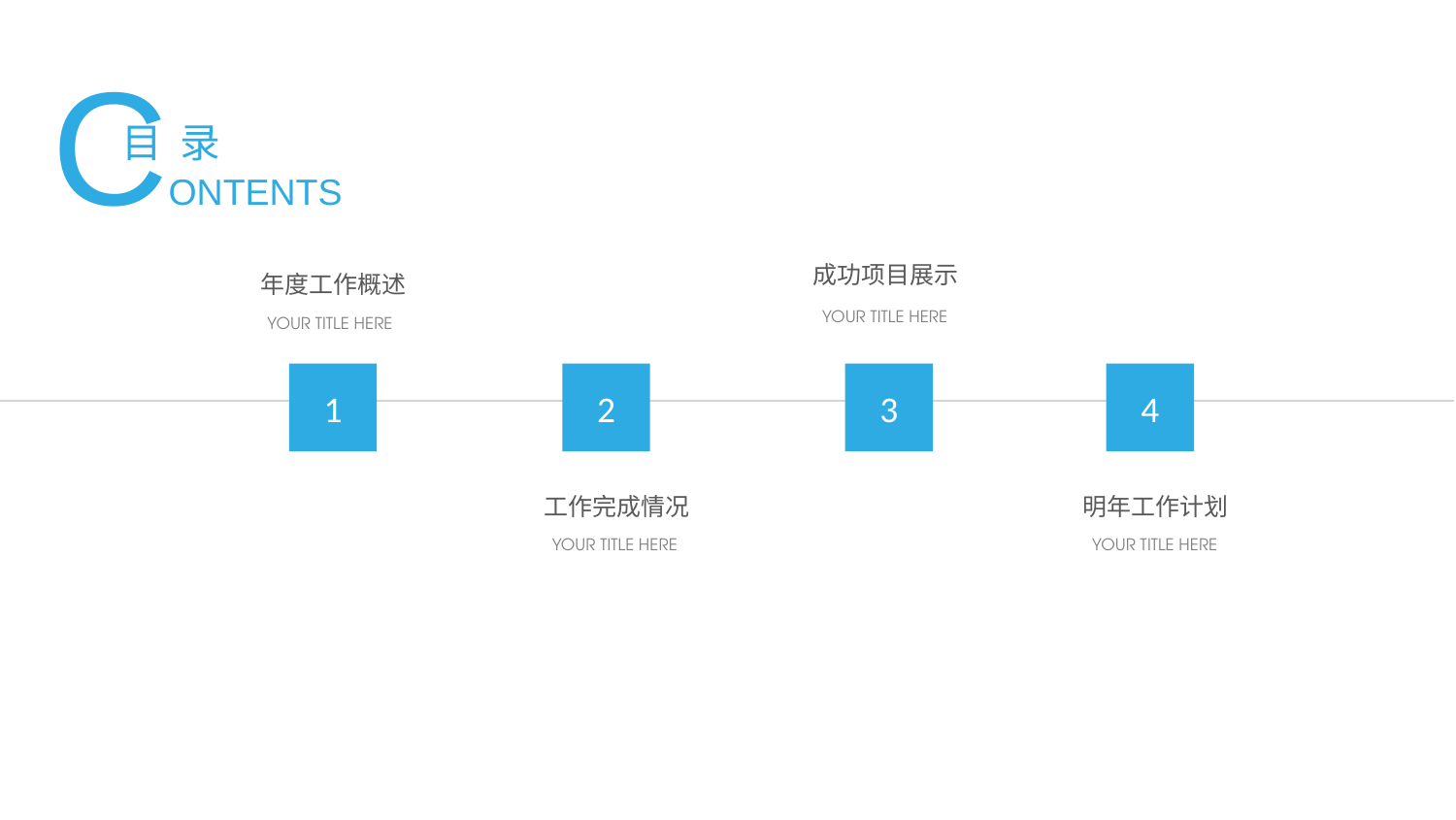

CONTENTS
目  录
成功项目展示
YOUR TITLE HERE
年度工作概述
YOUR TITLE HERE
1
2
3
4

工作完成情况
YOUR TITLE HERE
明年工作计划
YOUR TITLE HERE